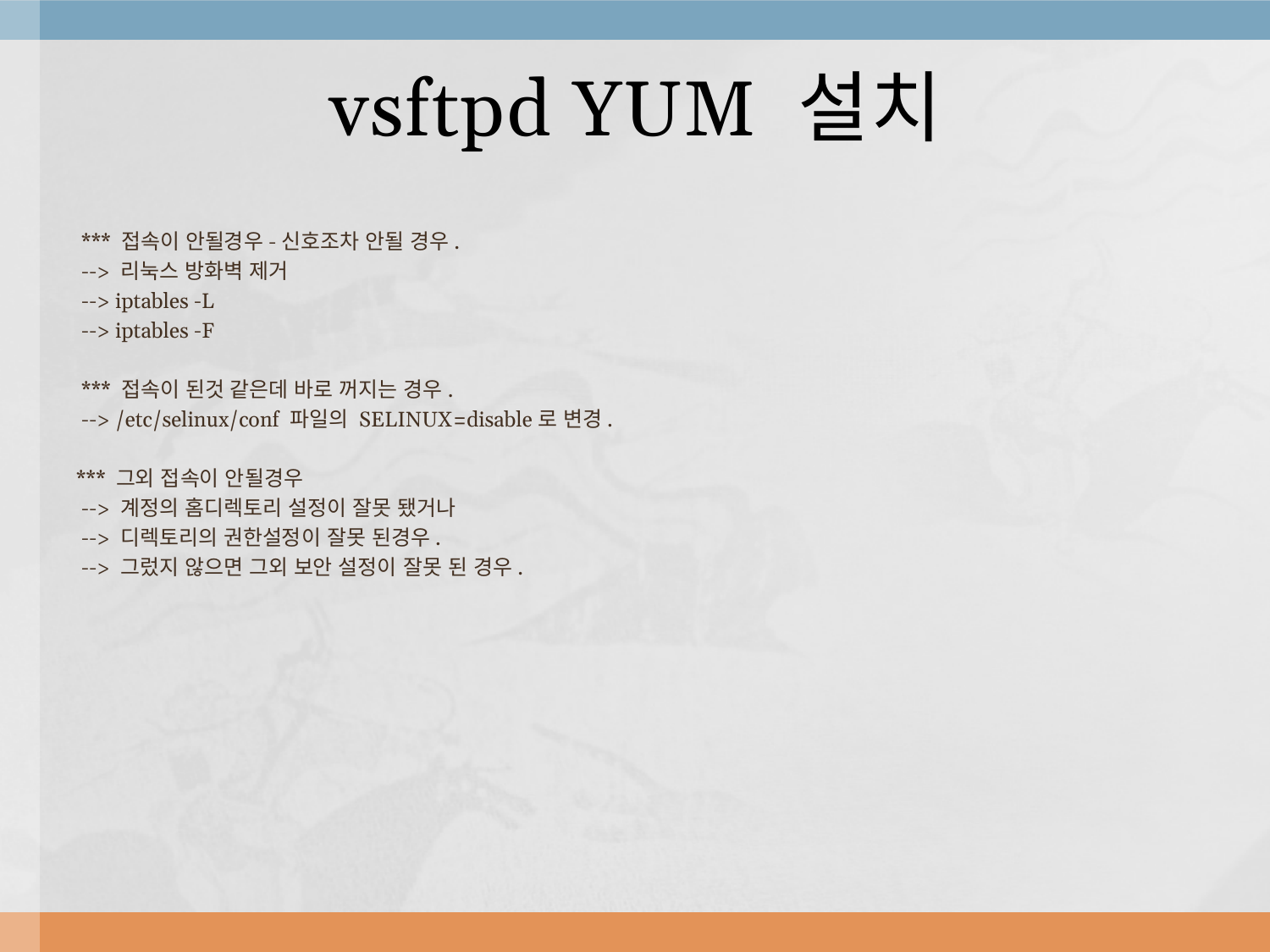

# vsftpd YUM 설치
 *** 접속이 안될경우-신호조차 안될 경우.
 --> 리눅스 방화벽 제거
 --> iptables -L
 --> iptables -F

 *** 접속이 된것 같은데 바로 꺼지는 경우.
 --> /etc/selinux/conf 파일의 SELINUX=disable로 변경.

*** 그외 접속이 안될경우
 --> 계정의 홈디렉토리 설정이 잘못 됐거나
 --> 디렉토리의 권한설정이 잘못 된경우.
 --> 그렀지 않으면 그외 보안 설정이 잘못 된 경우.